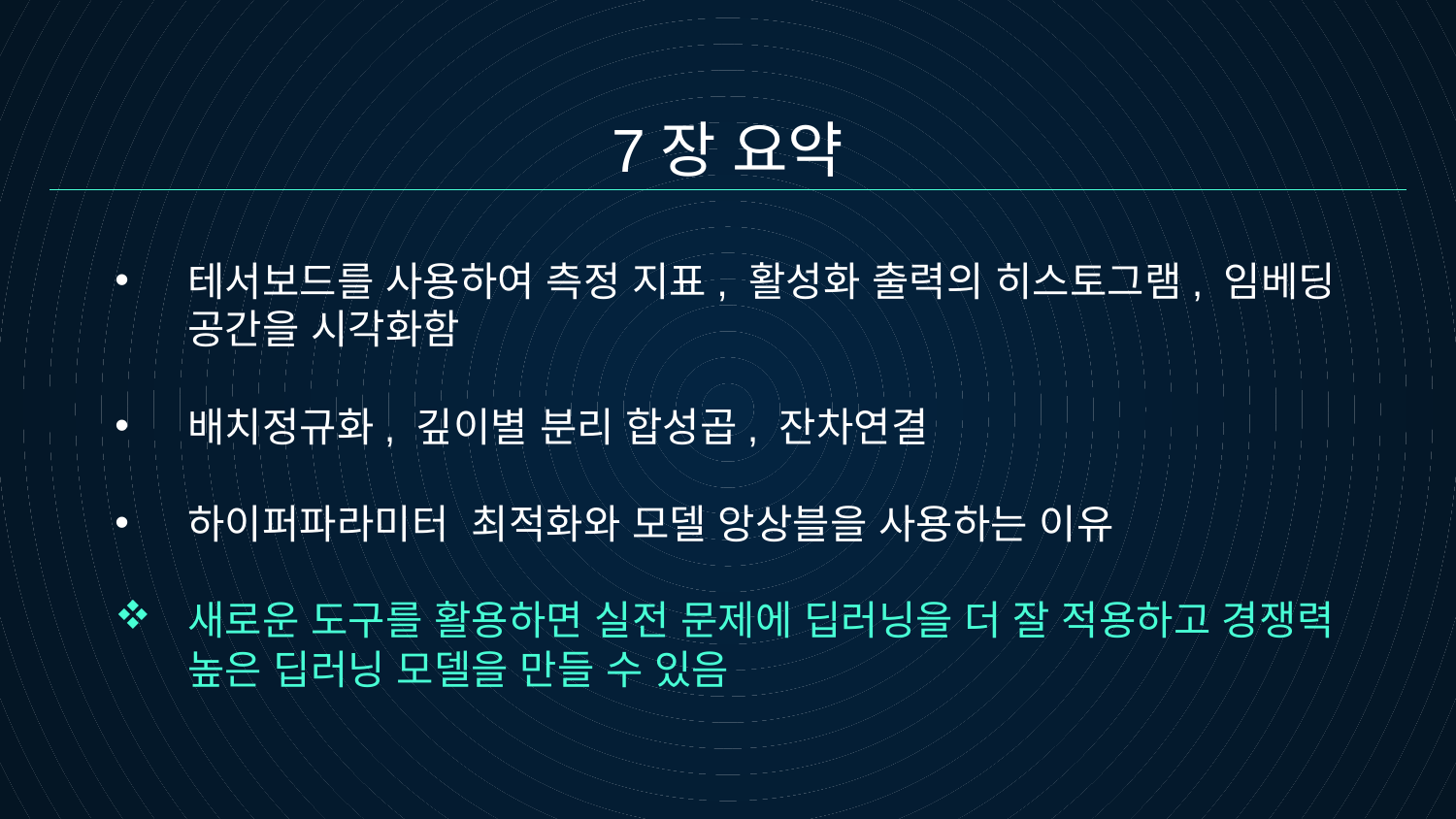

# 7장 요약
테서보드를 사용하여 측정 지표, 활성화 출력의 히스토그램, 임베딩 공간을 시각화함

배치정규화, 깊이별 분리 합성곱, 잔차연결

하이퍼파라미터  최적화와 모델 앙상블을 사용하는 이유

새로운 도구를 활용하면 실전 문제에 딥러닝을 더 잘 적용하고 경쟁력 높은 딥러닝 모델을 만들 수 있음